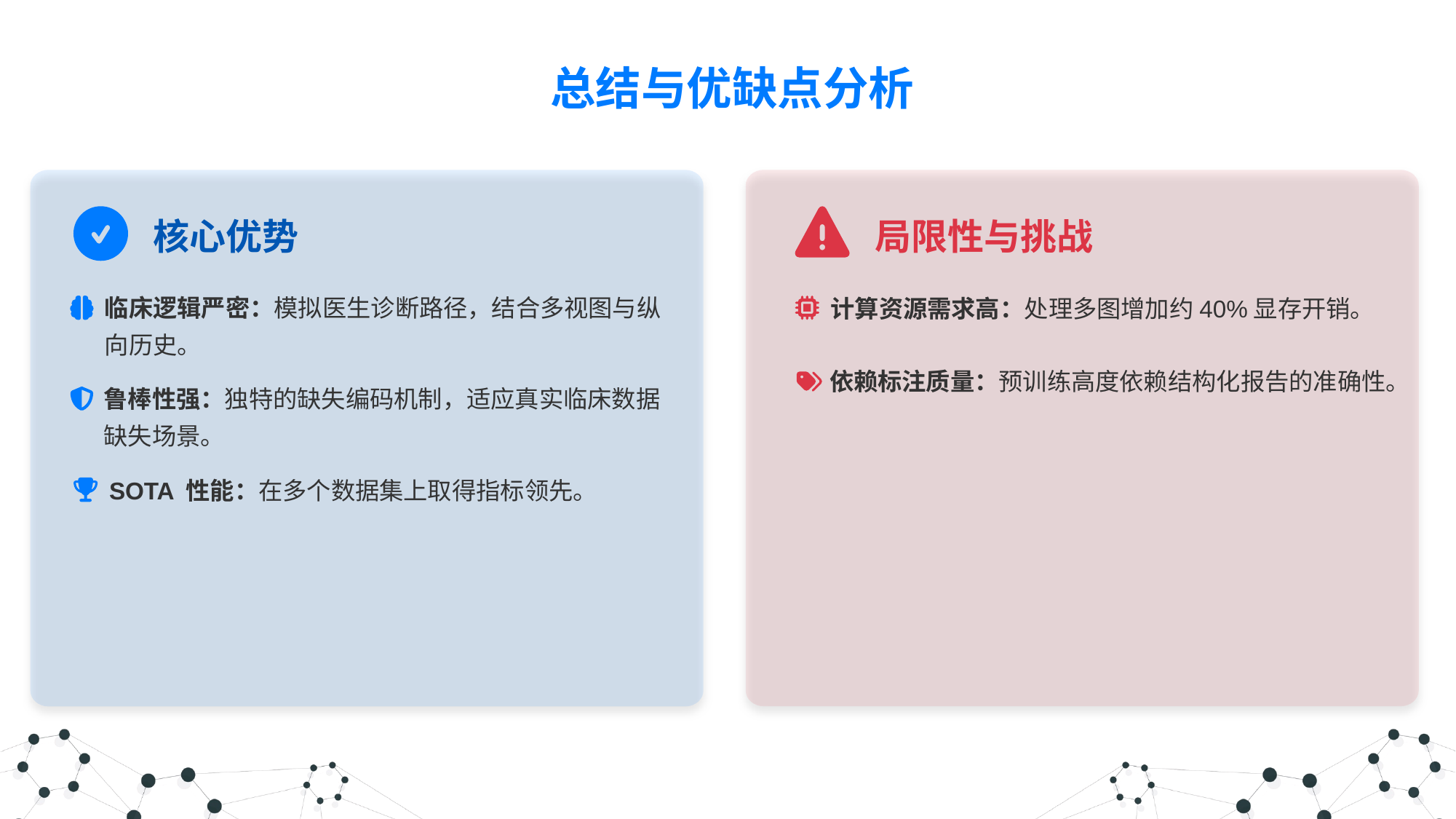

总结与优缺点分析

核心优势
局限性与挑战
临床逻辑严密：模拟医生诊断路径，结合多视图与纵向历史。
计算资源需求高：处理多图增加约40%显存开销。

依赖标注质量：预训练高度依赖结构化报告的准确性。

鲁棒性强：独特的缺失编码机制，适应真实临床数据缺失场景。

SOTA 性能：在多个数据集上取得指标领先。